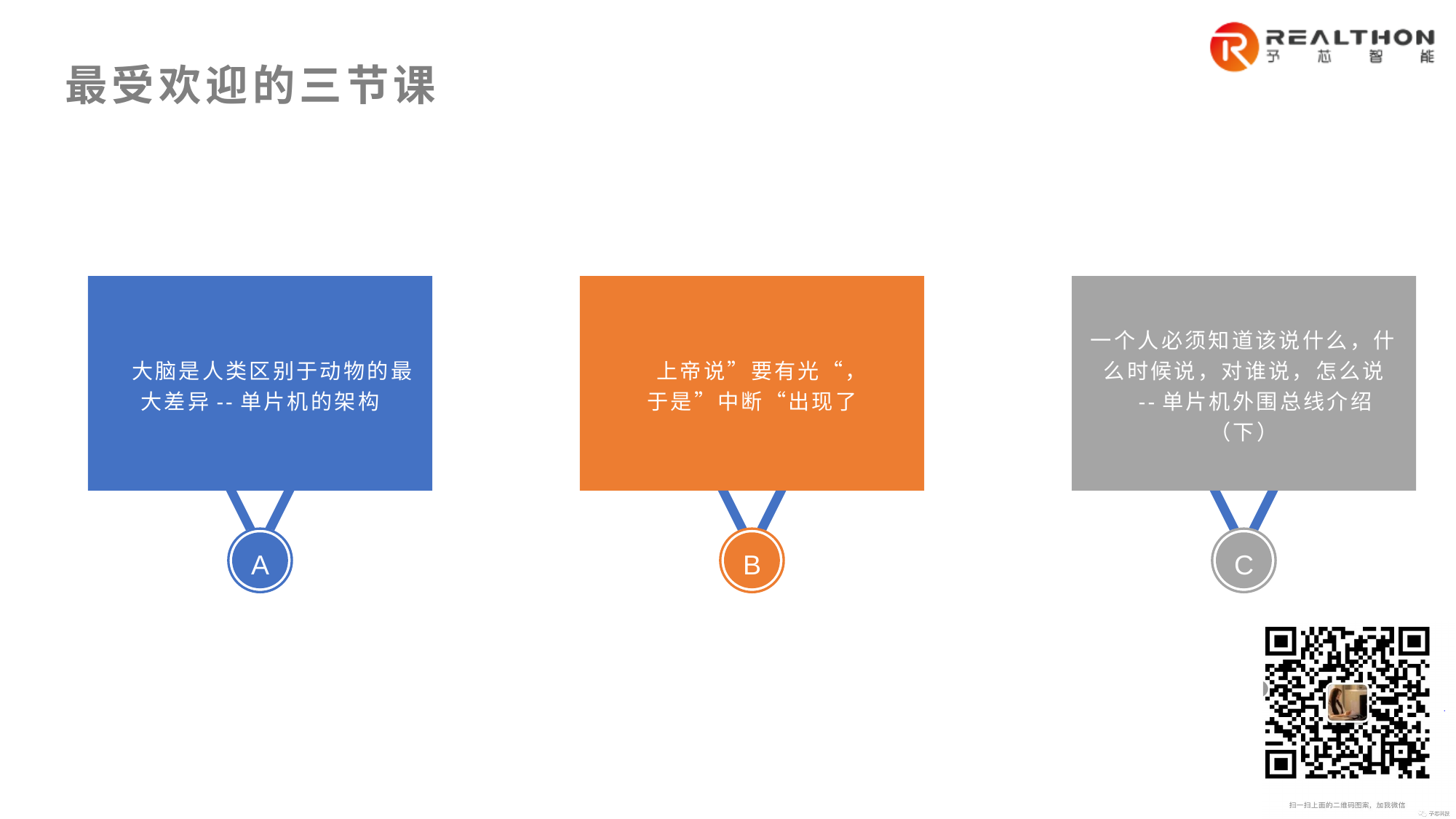

最受欢迎的三节课
   大脑是人类区别于动物的最大差异--单片机的架构

A
  上帝说”要有光“，
于是”中断“出现了

B
一个人必须知道该说什么，什么时候说，对谁说，怎么说
   --单片机外围总线介绍（下）

C